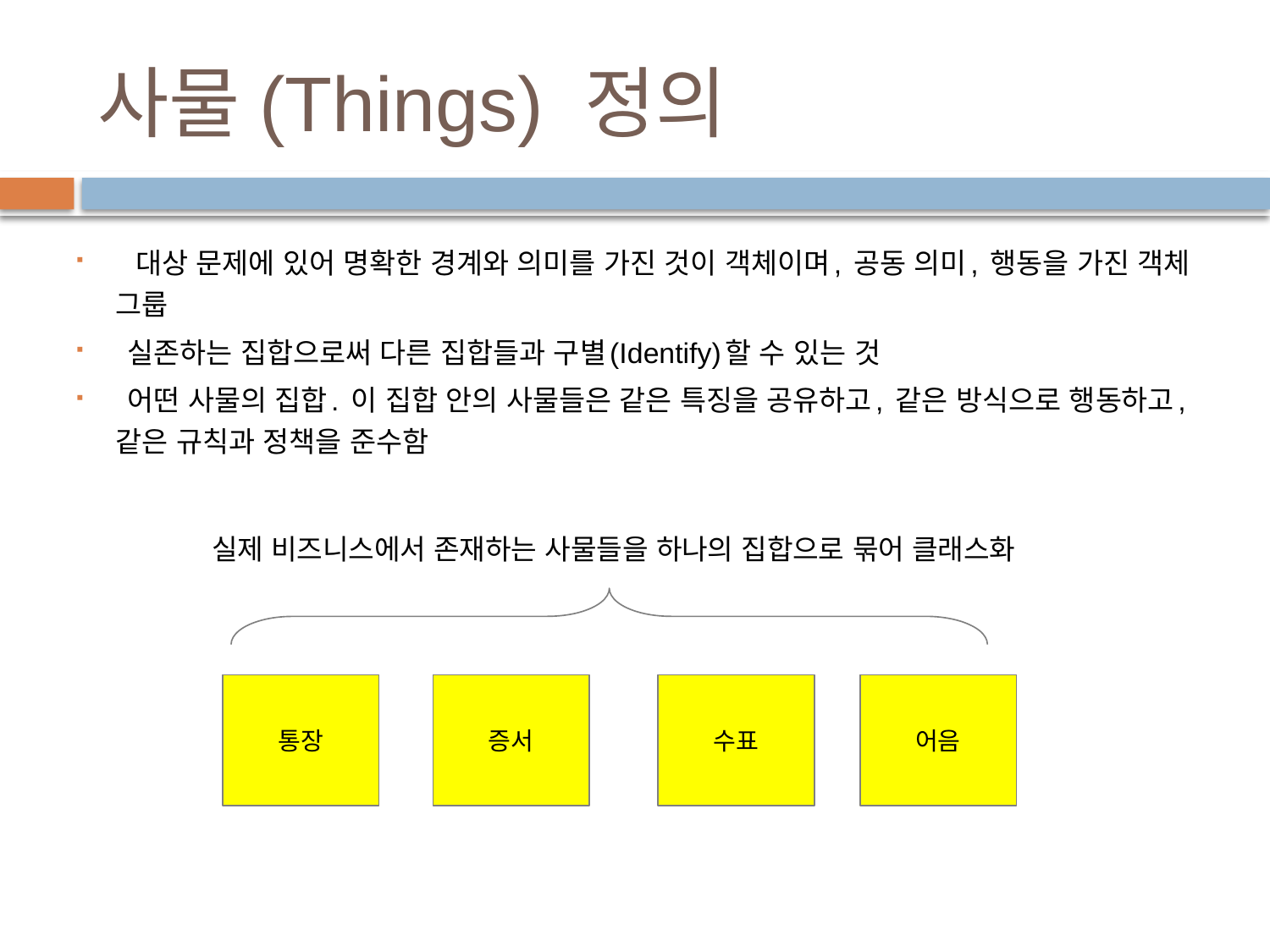

# 사물(Things) 정의
  대상 문제에 있어 명확한 경계와 의미를 가진 것이 객체이며, 공동 의미, 행동을 가진 객체 그룹
 실존하는 집합으로써 다른 집합들과 구별(Identify)할 수 있는 것
 어떤 사물의 집합. 이 집합 안의 사물들은 같은 특징을 공유하고, 같은 방식으로 행동하고, 같은 규칙과 정책을 준수함

실제 비즈니스에서 존재하는 사물들을 하나의 집합으로 묶어 클래스화
통장
증서
수표
어음